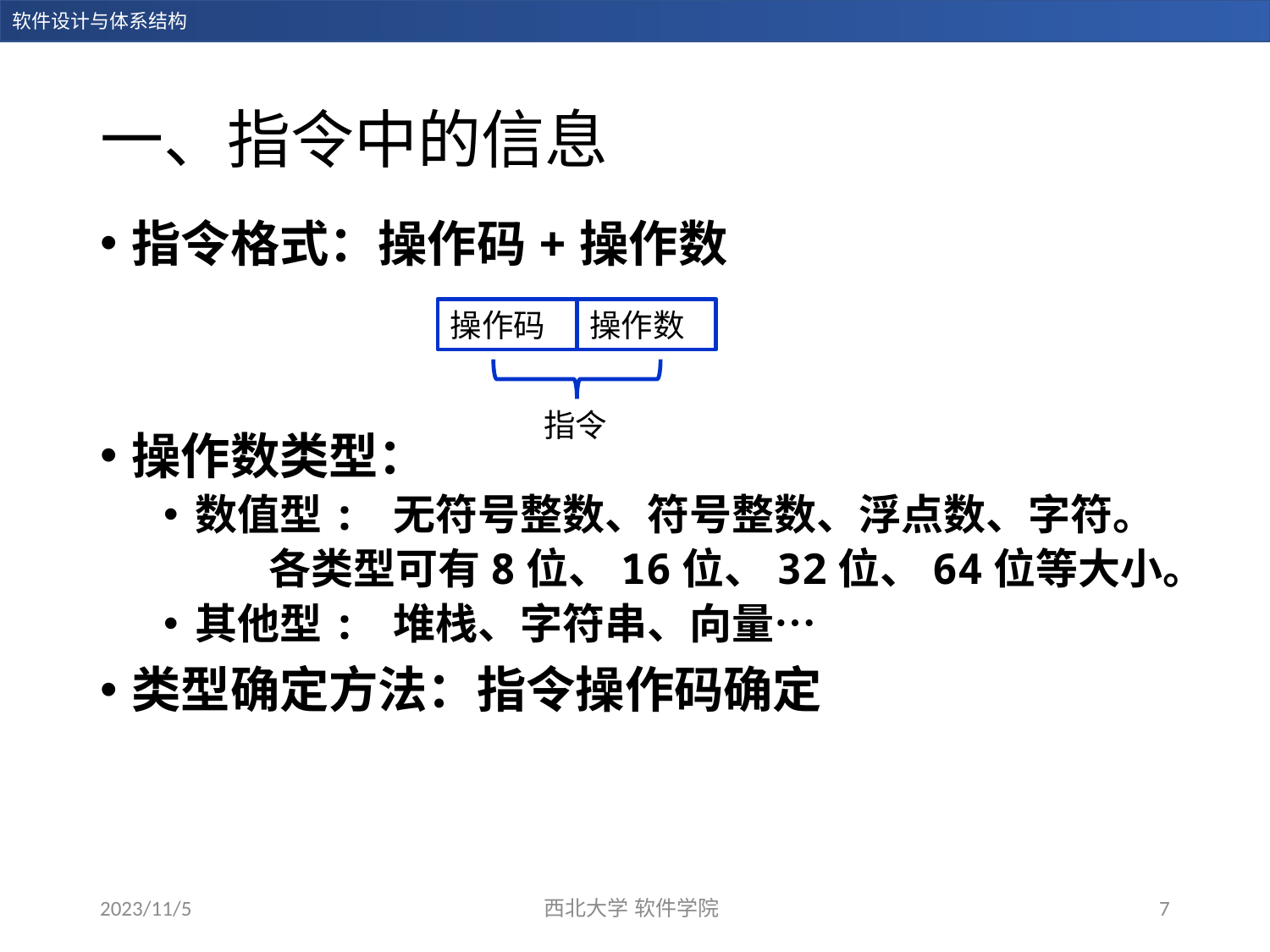

# 一、指令中的信息
指令格式：操作码+操作数

操作数类型：
数值型: 无符号整数、符号整数、浮点数、字符。
          各类型可有8位、16位、32位、64位等大小。
其他型: 堆栈、字符串、向量…
类型确定方法：指令操作码确定

操作码
操作数
指令
2023/11/5
西北大学 软件学院
7